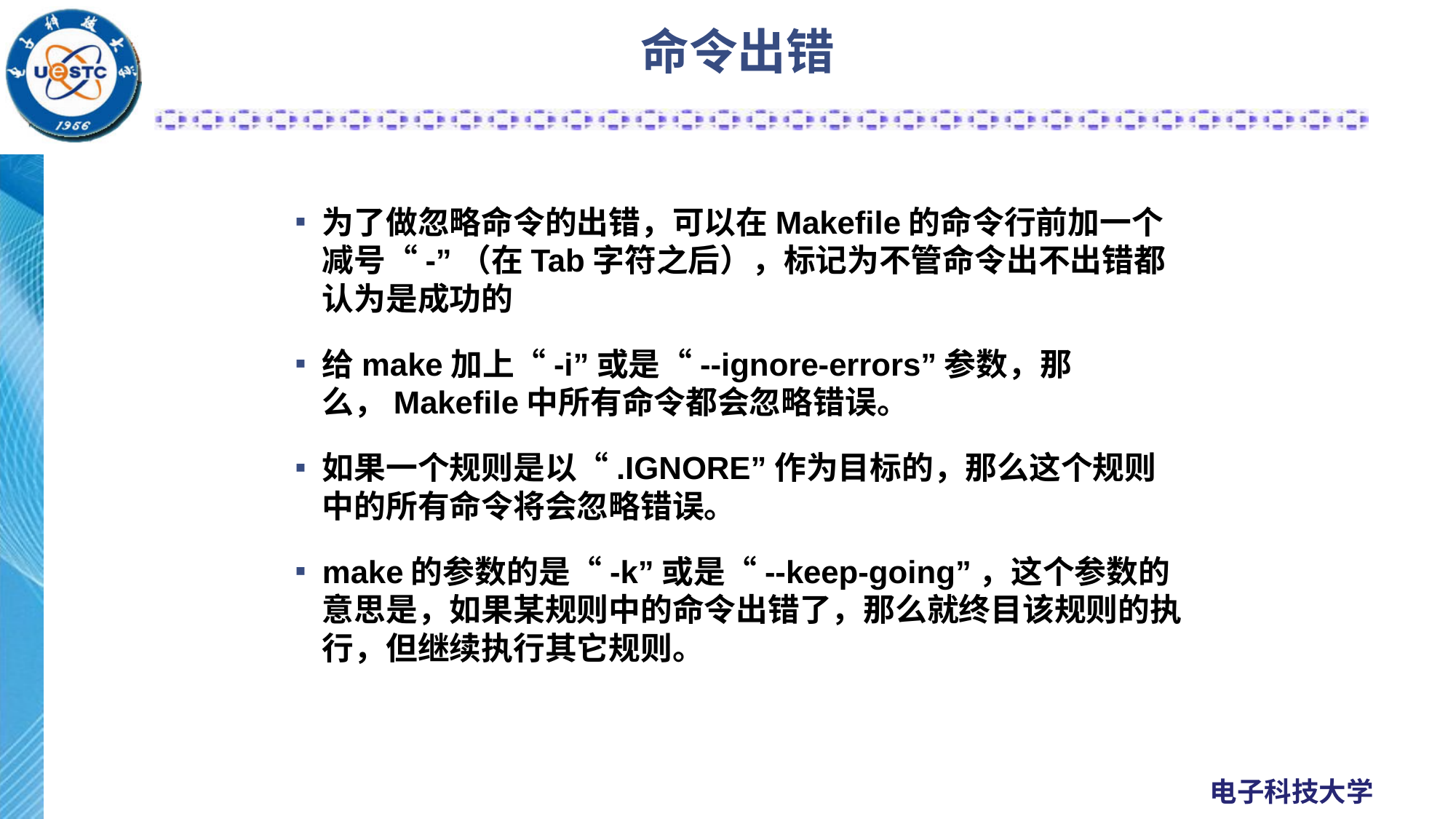

# 命令出错
为了做忽略命令的出错，可以在Makefile的命令行前加一个减号“-”（在Tab字符之后），标记为不管命令出不出错都认为是成功的
给make加上“-i”或是“--ignore-errors”参数，那么，Makefile中所有命令都会忽略错误。
如果一个规则是以“.IGNORE”作为目标的，那么这个规则中的所有命令将会忽略错误。
make的参数的是“-k”或是“--keep-going”，这个参数的意思是，如果某规则中的命令出错了，那么就终目该规则的执行，但继续执行其它规则。